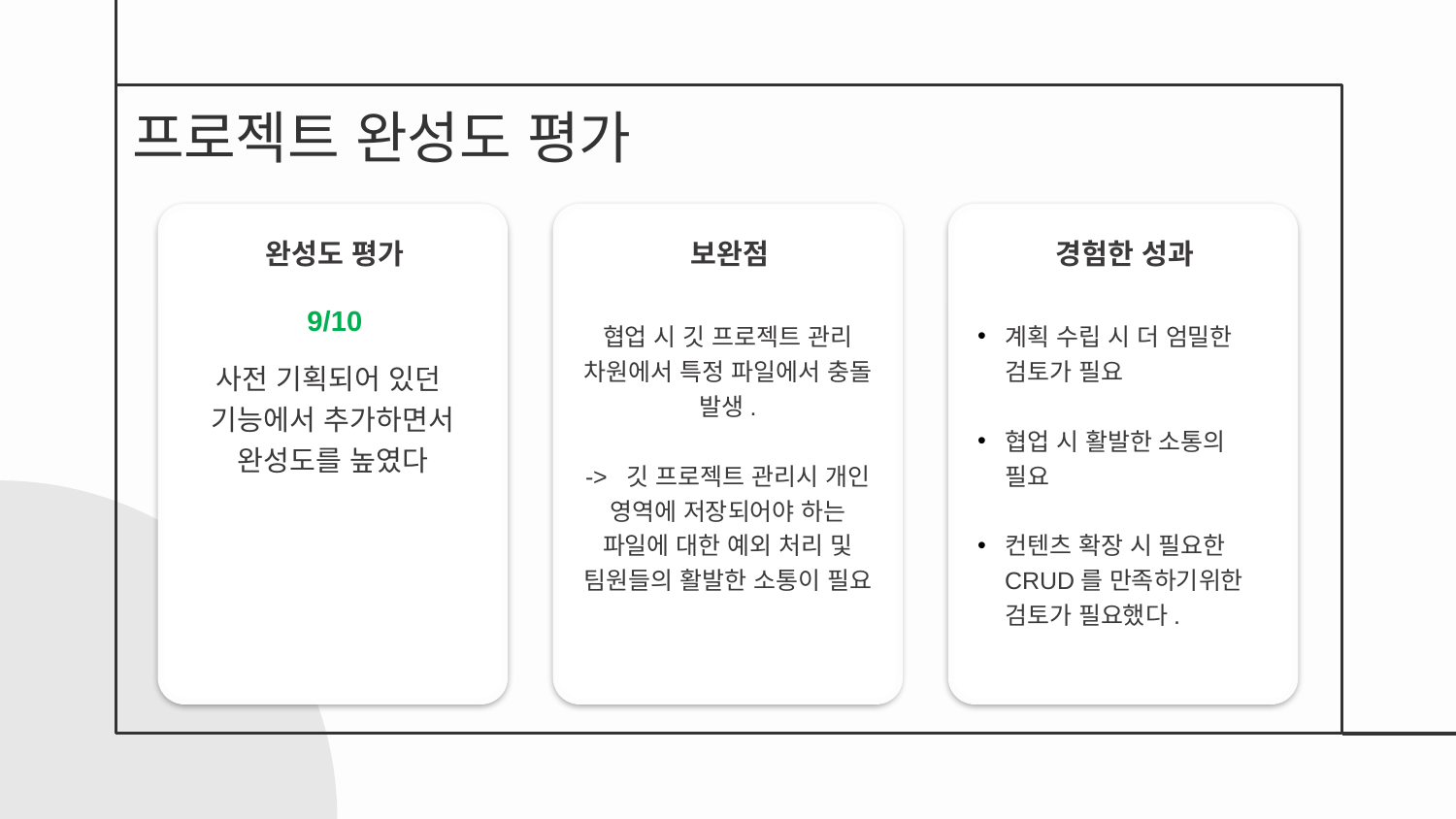

프로젝트 완성도 평가

완성도 평가
9/10
사전 기획되어 있던  기능에서 추가하면서 완성도를 높였다

보완점
협업 시 깃 프로젝트 관리 차원에서 특정 파일에서 충돌 발생.

->  깃 프로젝트 관리시 개인 영역에 저장되어야 하는 파일에 대한 예외 처리 및 팀원들의 활발한 소통이 필요

경험한 성과
계획 수립 시 더 엄밀한 검토가 필요

협업 시 활발한 소통의 필요

컨텐츠 확장 시 필요한 CRUD를 만족하기위한 검토가 필요했다.